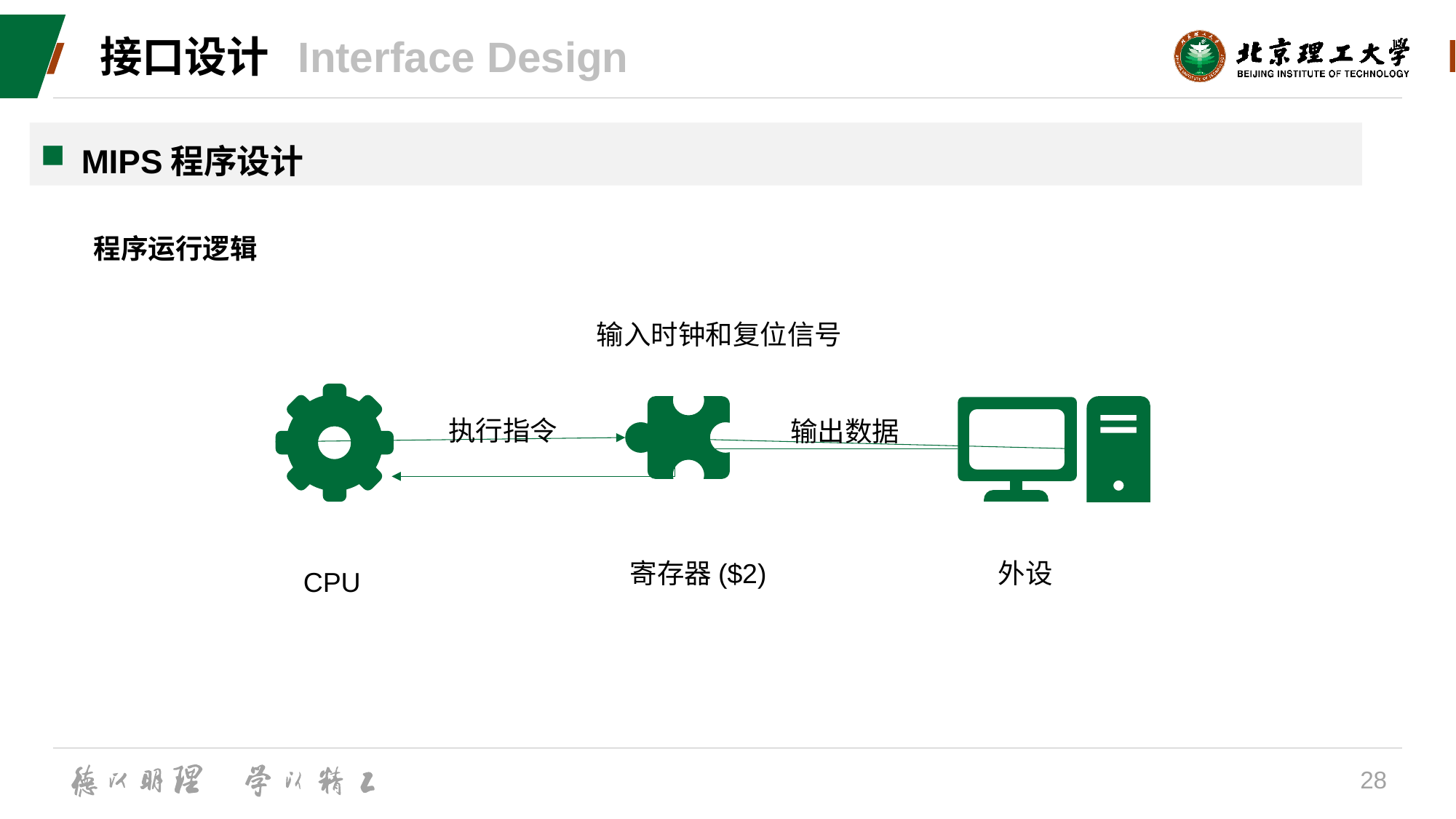

# 接口设计 	Interface Design
MIPS程序设计
程序运行逻辑
输入时钟和复位信号

执行指令
输出数据
寄存器($2)
外设
CPU